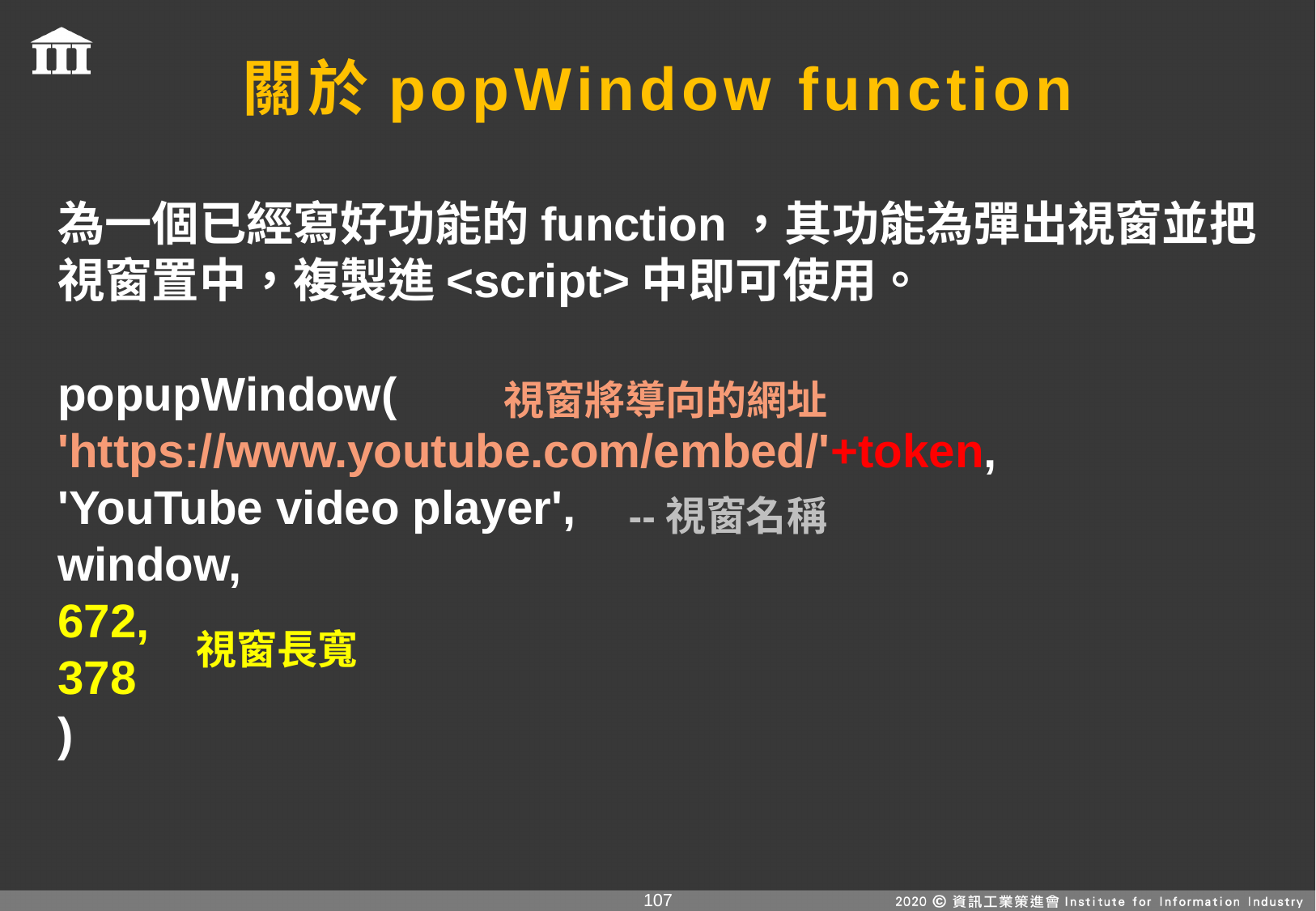

# 關於popWindow function
為一個已經寫好功能的function，其功能為彈出視窗並把視窗置中，複製進<script>中即可使用。
popupWindow(
'https://www.youtube.com/embed/'+token,
'YouTube video player',
window,
672,
378
)

視窗將導向的網址
--視窗名稱
視窗長寬

107